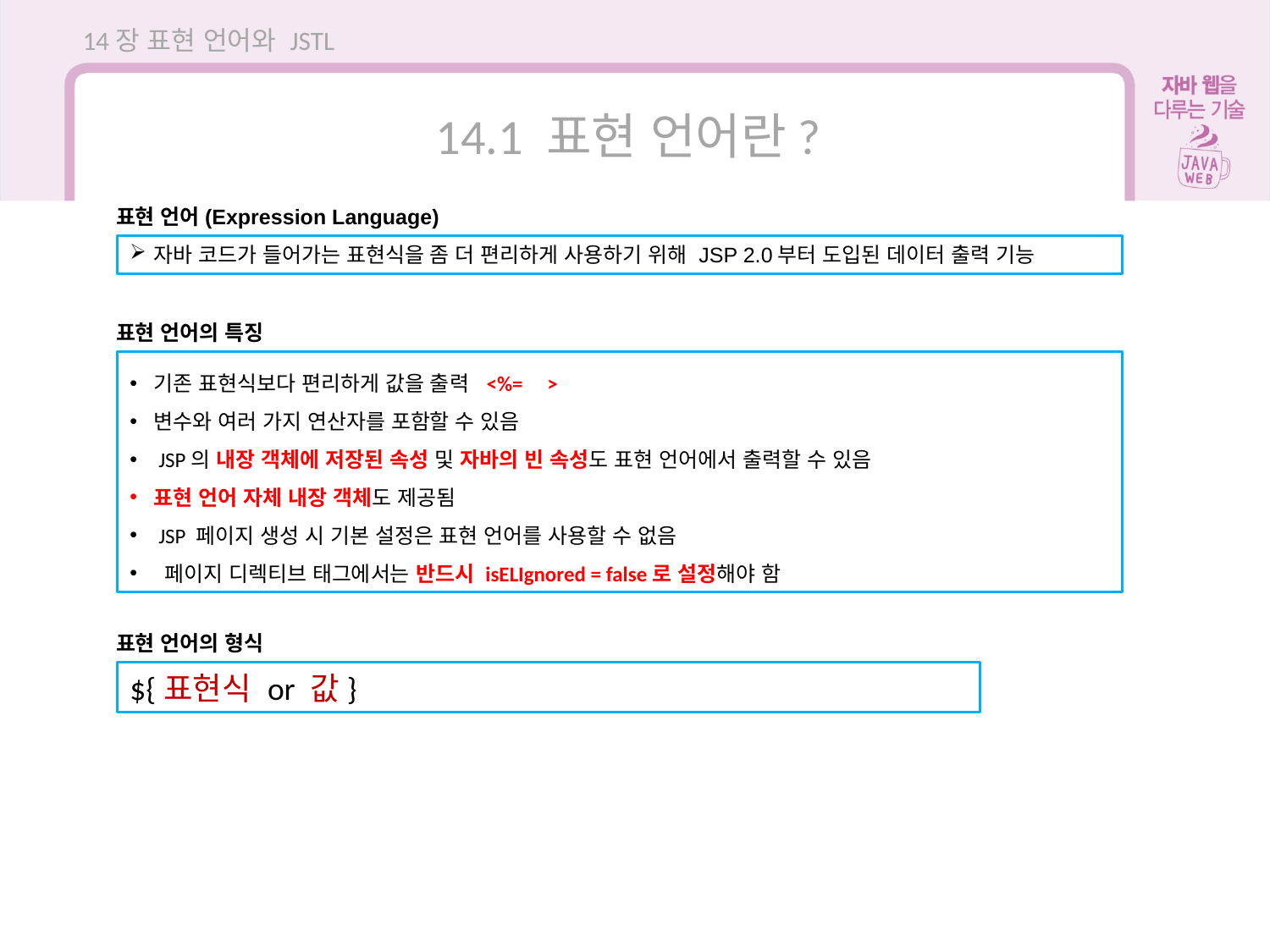

14장 표현 언어와 JSTL
14.1 표현 언어란?
표현 언어(Expression Language)
자바 코드가 들어가는 표현식을 좀 더 편리하게 사용하기 위해 JSP 2.0부터 도입된 데이터 출력 기능
표현 언어의 특징
기존 표현식보다 편리하게 값을 출력  <%=     >
변수와 여러 가지 연산자를 포함할 수 있음
 JSP의 내장 객체에 저장된 속성 및 자바의 빈 속성도 표현 언어에서 출력할 수 있음
표현 언어 자체 내장 객체도 제공됨
 JSP 페이지 생성 시 기본 설정은 표현 언어를 사용할 수 없음
 페이지 디렉티브 태그에서는 반드시 isELIgnored = false로 설정해야 함
표현 언어의 형식
${표현식 or 값}